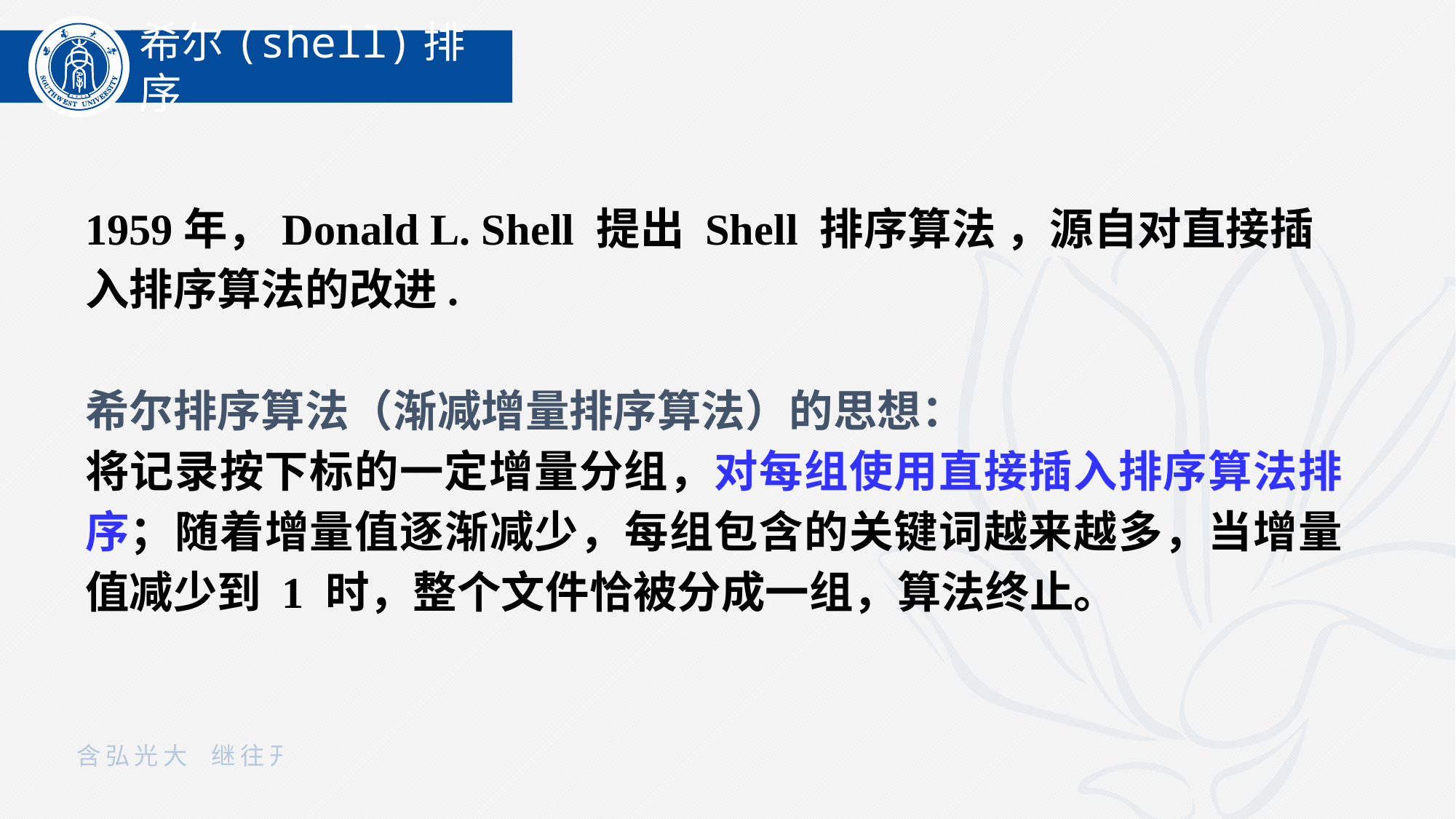

希尔(shell)排序

1959年，Donald L. Shell 提出 Shell 排序算法 ，源自对直接插入排序算法的改进.

希尔排序算法（渐减增量排序算法）的思想：
将记录按下标的一定增量分组，对每组使用直接插入排序算法排序；随着增量值逐渐减少，每组包含的关键词越来越多，当增量值减少到 1 时，整个文件恰被分成一组，算法终止。